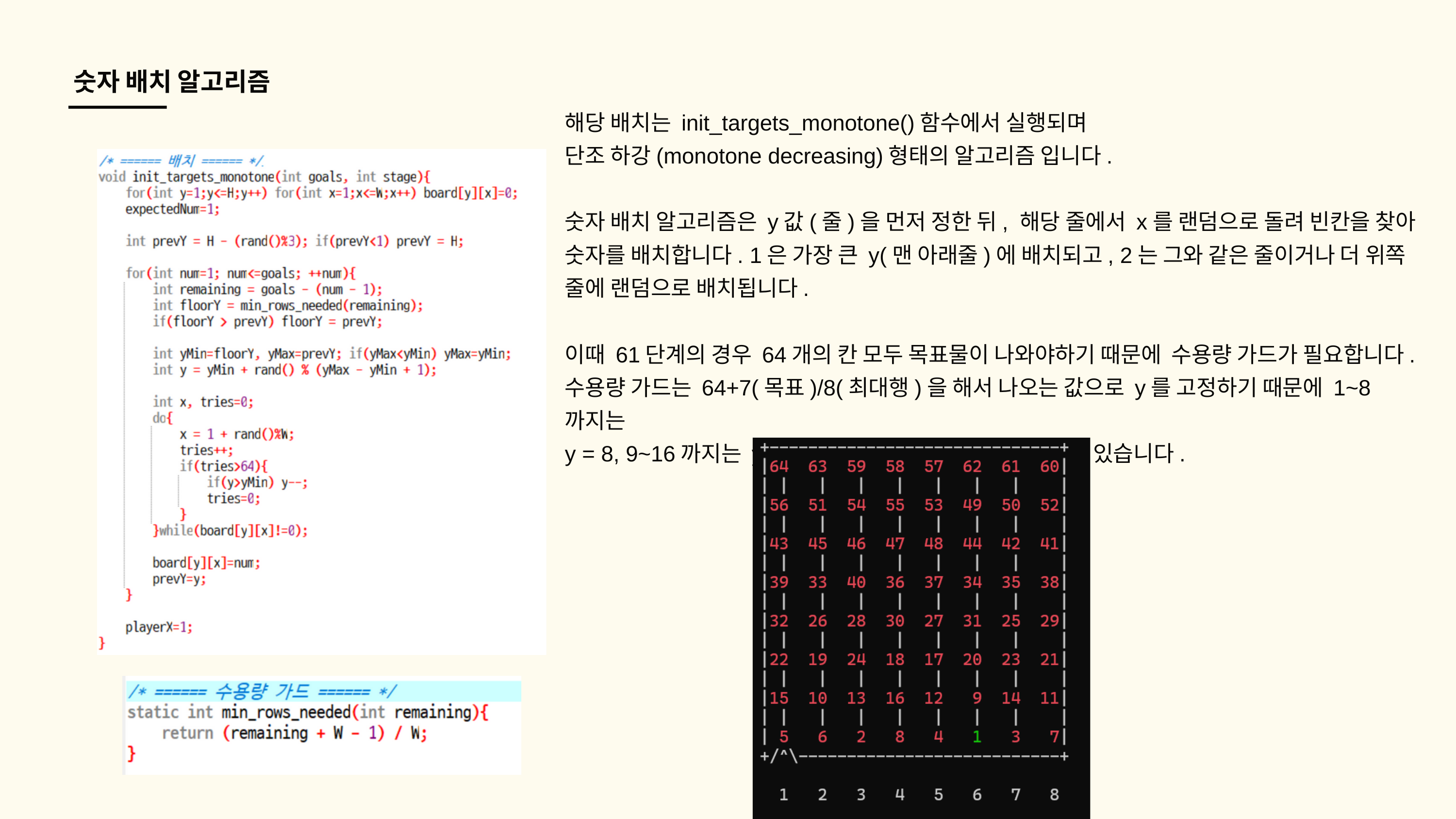

숫자 배치 알고리즘
해당 배치는 init_targets_monotone()함수에서 실행되며
단조 하강(monotone decreasing)형태의 알고리즘 입니다.

숫자 배치 알고리즘은 y값(줄)을 먼저 정한 뒤, 해당 줄에서 x를 랜덤으로 돌려 빈칸을 찾아
숫자를 배치합니다. 1은 가장 큰 y(맨 아래줄)에 배치되고, 2는 그와 같은 줄이거나 더 위쪽 줄에 랜덤으로 배치됩니다.

이때 61단계의 경우 64개의 칸 모두 목표물이 나와야하기 때문에  수용량 가드가 필요합니다.
수용량 가드는 64+7(목표)/8(최대행)을 해서 나오는 값으로 y를 고정하기 때문에 1~8까지는
y = 8, 9~16까지는 y = 7....이렇게 64개의 칸을 채울 수 있습니다.